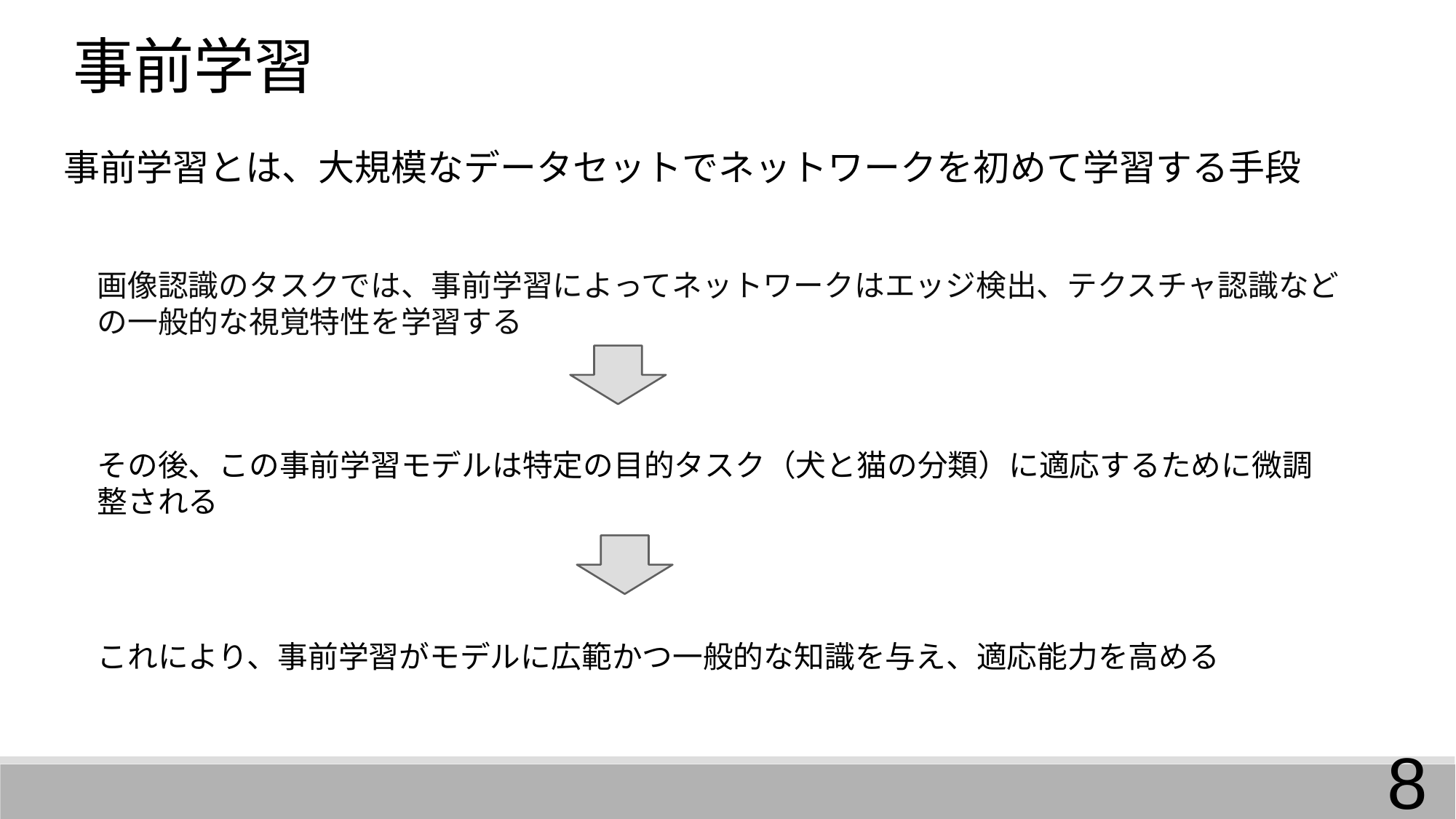

事前学習
事前学習とは、大規模なデータセットでネットワークを初めて学習する手段

画像認識のタスクでは、事前学習によってネットワークはエッジ検出、テクスチャ認識などの一般的な視覚特性を学習する

その後、この事前学習モデルは特定の目的タスク（犬と猫の分類）に適応するために微調整される

これにより、事前学習がモデルに広範かつ一般的な知識を与え、適応能力を高める
8